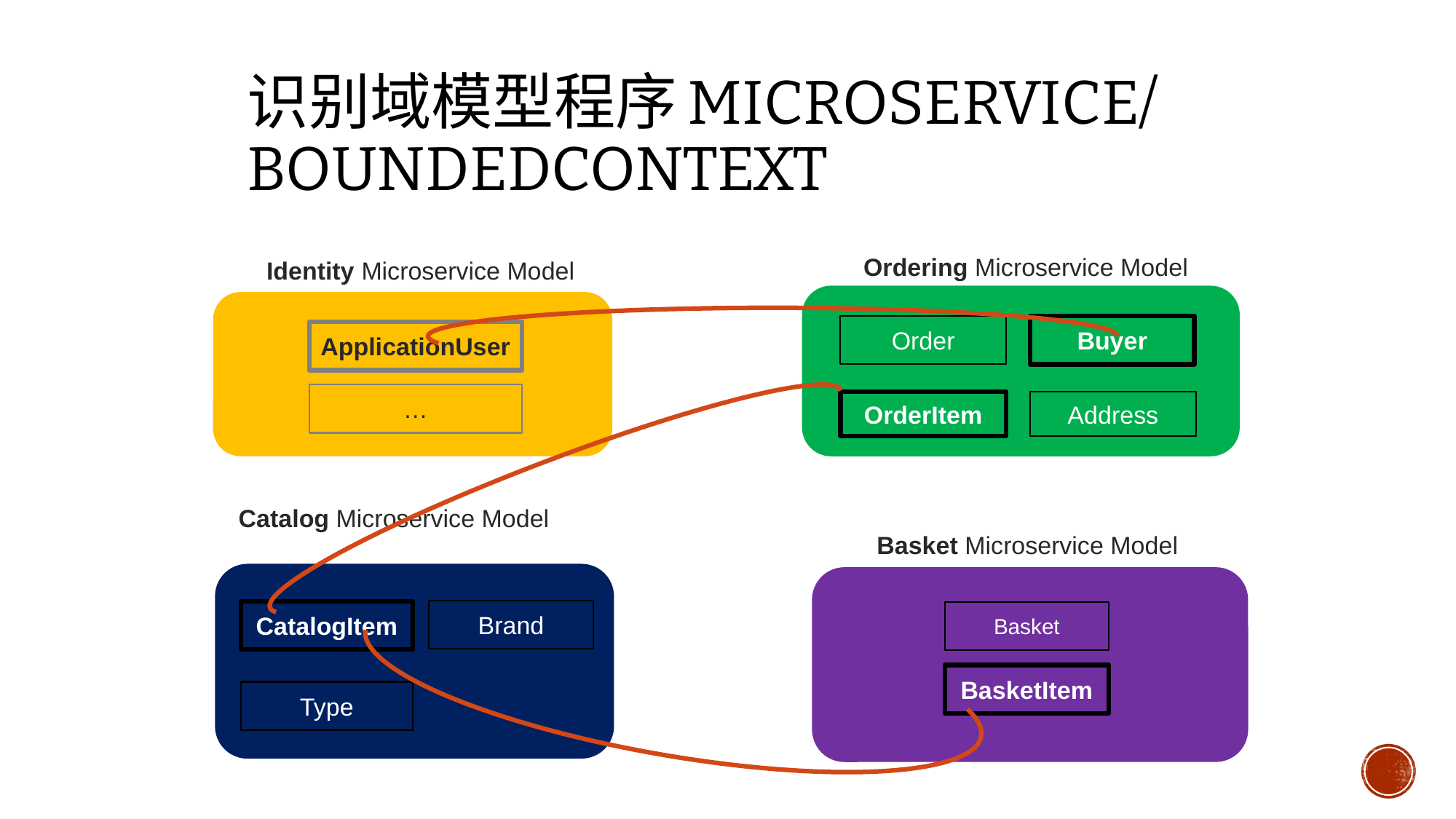

# 识别域模型程序Microservice/BoundedContext
Ordering Microservice Model
Identity Microservice Model

Order
Buyer
ApplicationUser
…
OrderItem
Address

Catalog Microservice Model
Basket Microservice Model

Brand
CatalogItem
Basket

BasketItem
Type